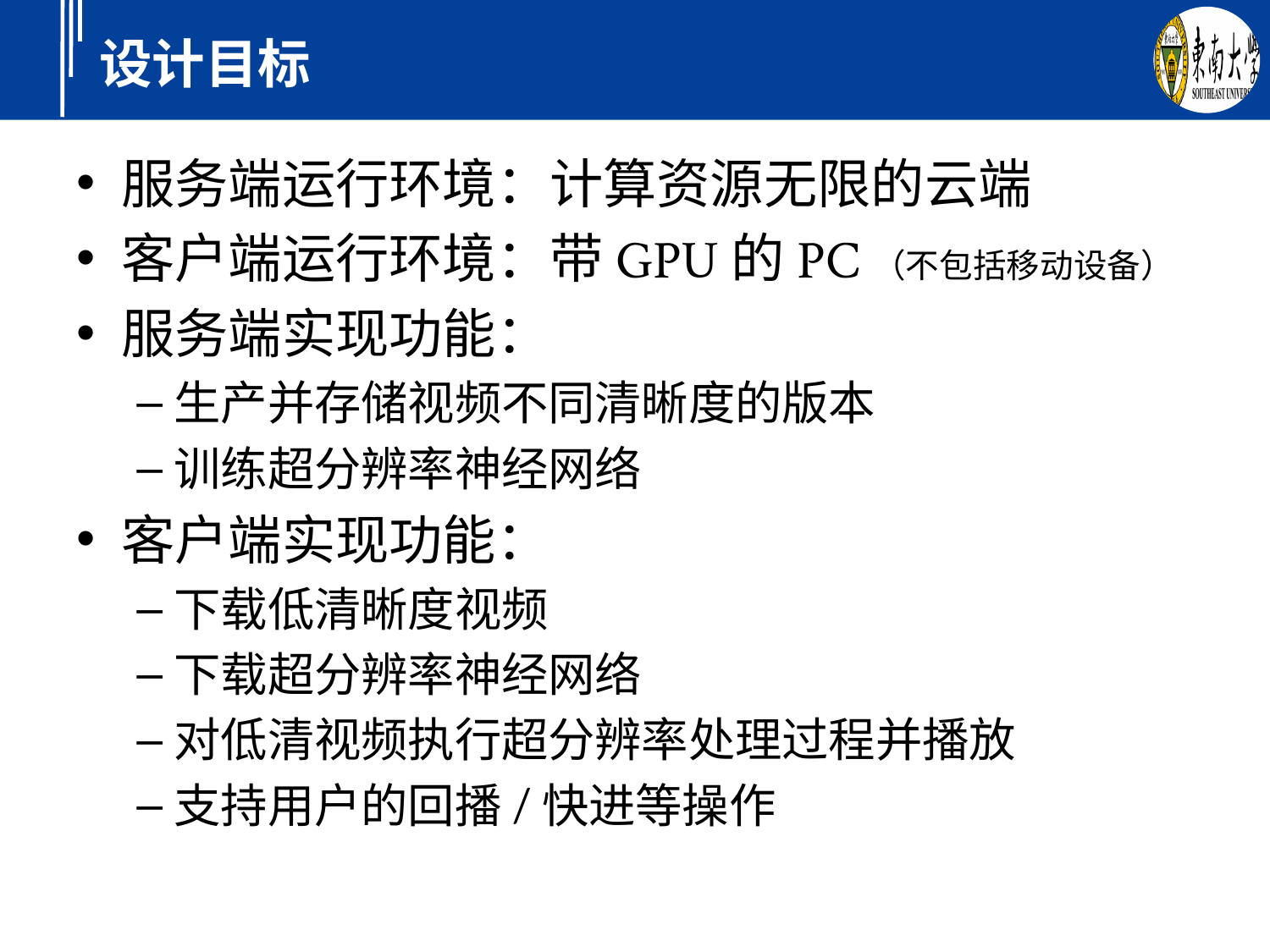

# 设计目标
服务端运行环境：计算资源无限的云端
客户端运行环境：带GPU的PC（不包括移动设备）
服务端实现功能：
生产并存储视频不同清晰度的版本
训练超分辨率神经网络
客户端实现功能：
下载低清晰度视频
下载超分辨率神经网络
对低清视频执行超分辨率处理过程并播放
支持用户的回播/快进等操作